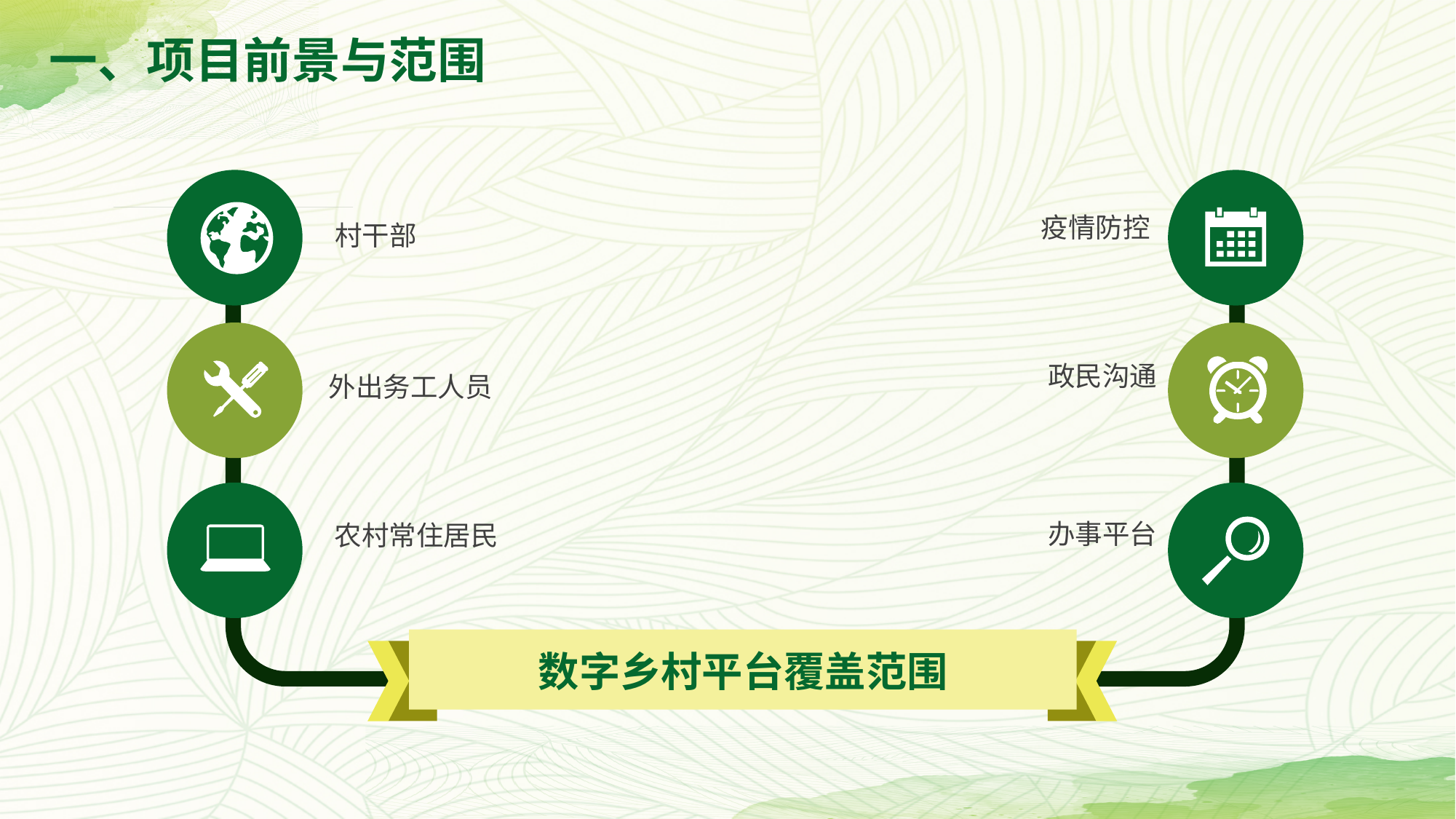

一、项目前景与范围

疫情防控
政民沟通
外出务工人员
办事平台
农村常住居民

数字乡村平台覆盖范围
村干部